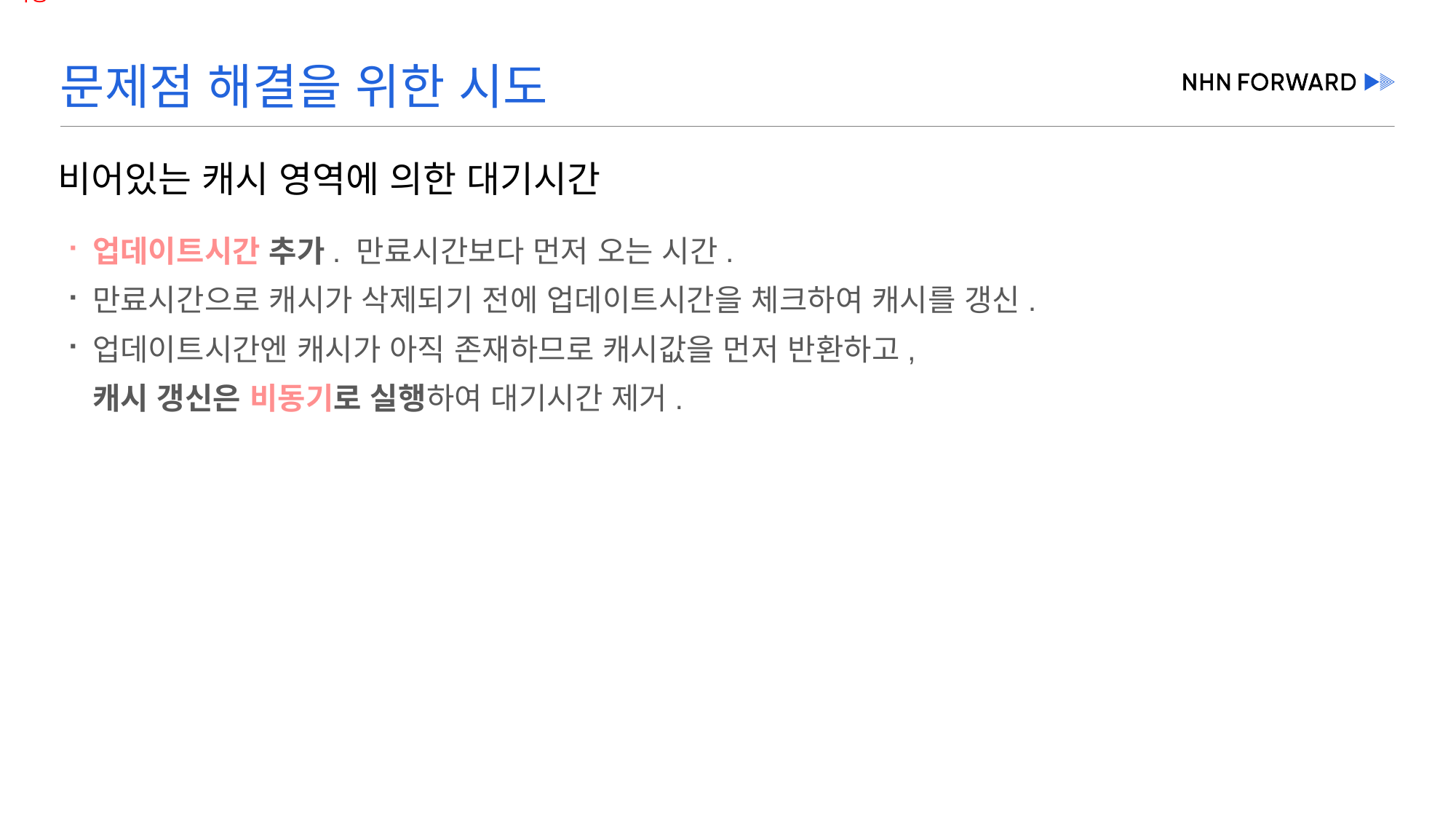

# 문제점 해결을 위한 시도
비어있는 캐시 영역에 의한 대기시간
업데이트시간 추가. 만료시간보다 먼저 오는 시간.
만료시간으로 캐시가 삭제되기 전에 업데이트시간을 체크하여 캐시를 갱신.
업데이트시간엔 캐시가 아직 존재하므로 캐시값을 먼저 반환하고,
캐시 갱신은 비동기로 실행하여 대기시간 제거.